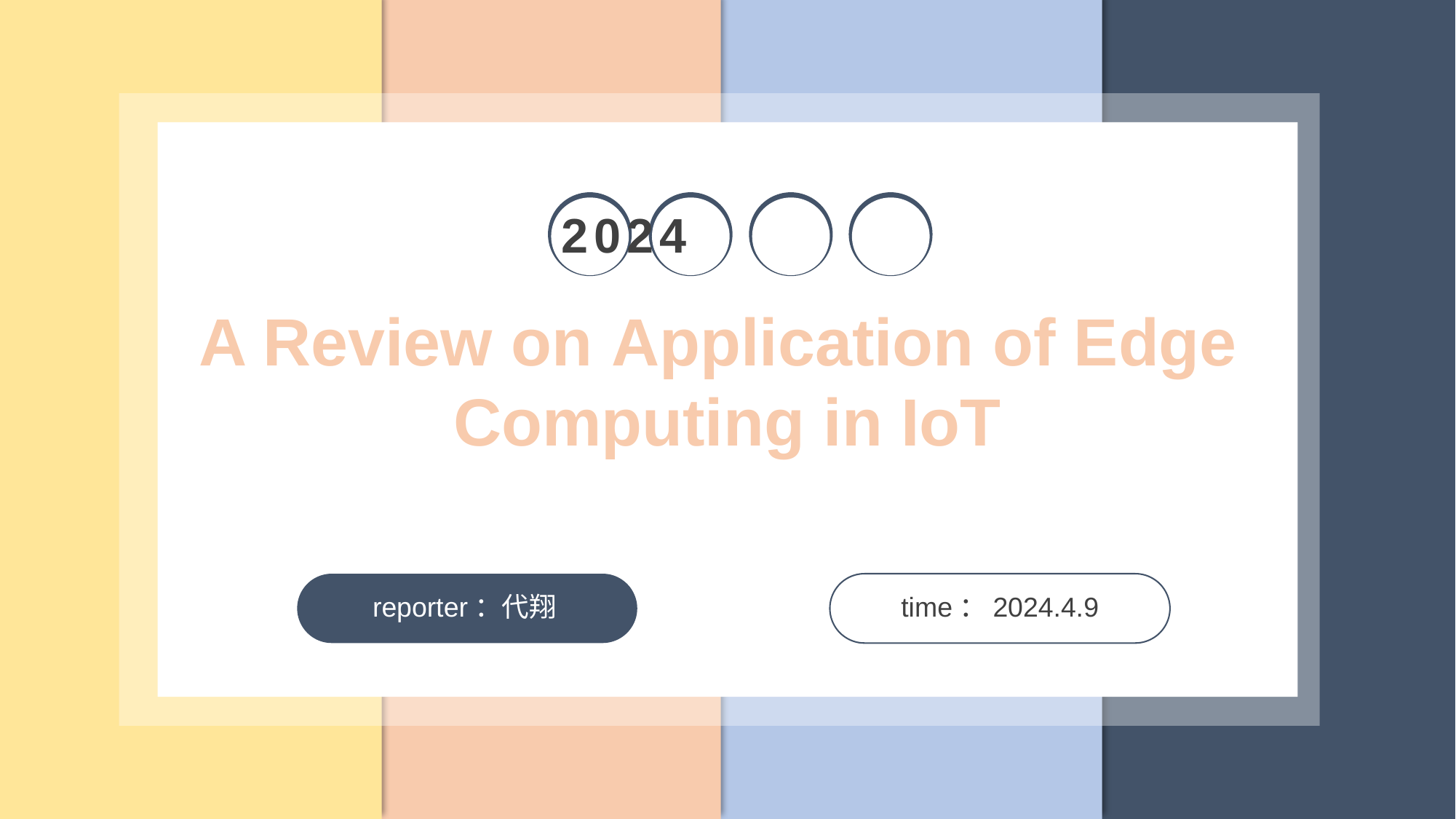

2024

A Review on Application of Edge
Computing in IoT

reporter：代翔
time：2024.4.9